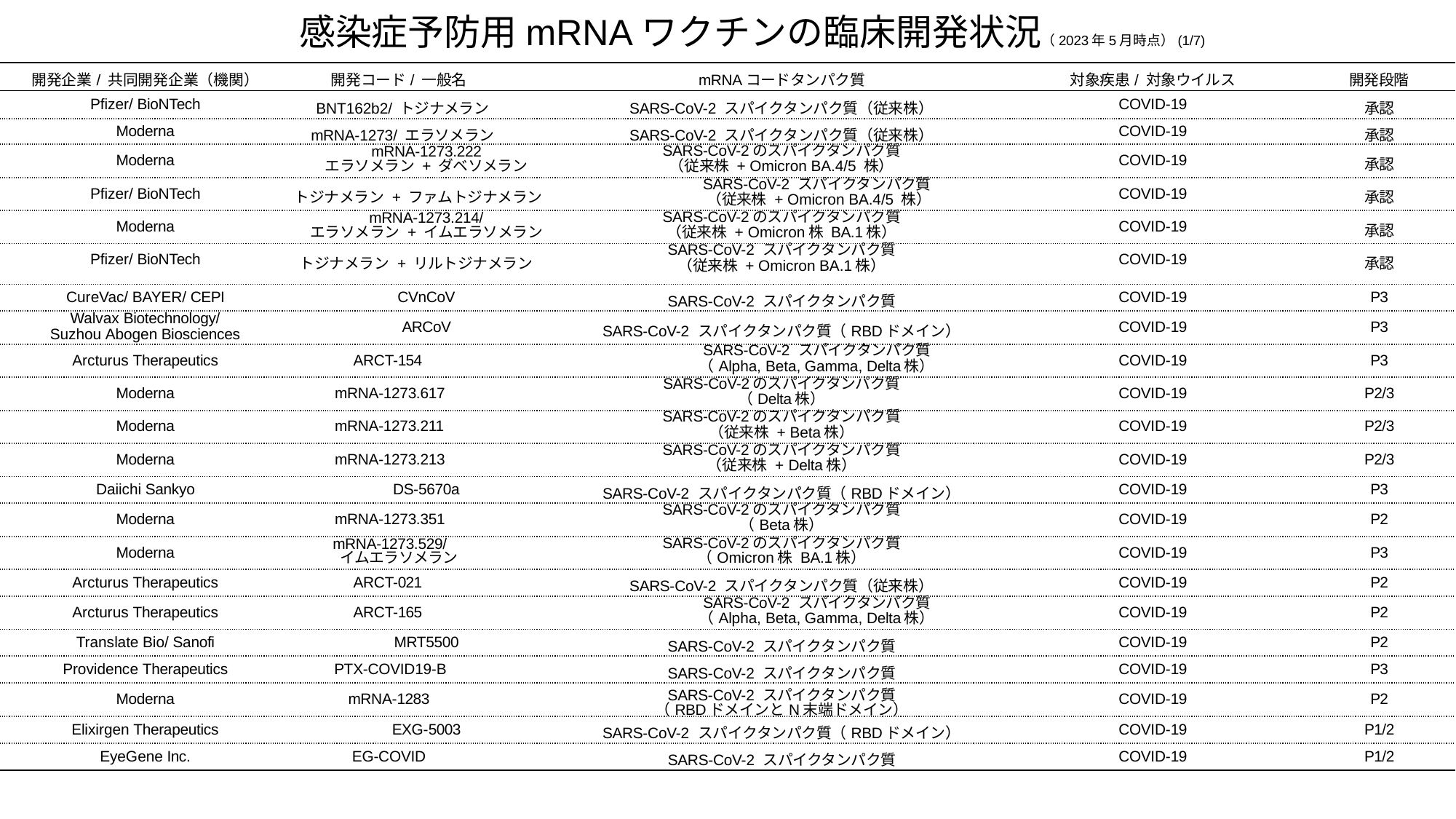

# 感染症予防用mRNAワクチンの臨床開発状況（2023年5月時点）(1/7)
| 開発企業/ 共同開発企業（機関） | 開発コード/ 一般名 | mRNAコードタンパク質 | 対象疾患/ 対象ウイルス | 開発段階 |
| --- | --- | --- | --- | --- |
| Pfizer/ BioNTech | BNT162b2/ トジナメラン | SARS-CoV-2 スパイクタンパク質（従来株） | COVID-19 | 承認 |
| Moderna | mRNA-1273/ エラソメラン | SARS-CoV-2 スパイクタンパク質（従来株） | COVID-19 | 承認 |
| Moderna | mRNA-1273.222 エラソメラン + ダベソメラン | SARS-CoV-2のスパイクタンパク質 （従来株 + Omicron BA.4/5 株） | COVID-19 | 承認 |
| Pfizer/ BioNTech | トジナメラン + ファムトジナメラン | SARS-CoV-2 スパイクタンパク質 （従来株 + Omicron BA.4/5 株） | COVID-19 | 承認 |
| Moderna | mRNA-1273.214/ エラソメラン + イムエラソメラン | SARS-CoV-2のスパイクタンパク質 （従来株 + Omicron株 BA.1株） | COVID-19 | 承認 |
| Pfizer/ BioNTech | トジナメラン + リルトジナメラン | SARS-CoV-2 スパイクタンパク質 （従来株 + Omicron BA.1株） | COVID-19 | 承認 |
| CureVac/ BAYER/ CEPI | CVnCoV | SARS-CoV-2 スパイクタンパク質 | COVID-19 | P3 |
| Walvax Biotechnology/ Suzhou Abogen Biosciences | ARCoV | SARS-CoV-2 スパイクタンパク質（RBDドメイン） | COVID-19 | P3 |
| Arcturus Therapeutics | ARCT-154 | SARS-CoV-2 スパイクタンパク質 （Alpha, Beta, Gamma, Delta株） | COVID-19 | P3 |
| Moderna | mRNA-1273.617 | SARS-CoV-2のスパイクタンパク質 （Delta株） | COVID-19 | P2/3 |
| Moderna | mRNA-1273.211 | SARS-CoV-2のスパイクタンパク質 （従来株 + Beta株） | COVID-19 | P2/3 |
| Moderna | mRNA-1273.213 | SARS-CoV-2のスパイクタンパク質 （従来株 + Delta株） | COVID-19 | P2/3 |
| Daiichi Sankyo | DS-5670a | SARS-CoV-2 スパイクタンパク質（RBDドメイン） | COVID-19 | P3 |
| Moderna | mRNA-1273.351 | SARS-CoV-2のスパイクタンパク質 （Beta株） | COVID-19 | P2 |
| Moderna | mRNA-1273.529/ イムエラソメラン | SARS-CoV-2のスパイクタンパク質 （Omicron株 BA.1株） | COVID-19 | P3 |
| Arcturus Therapeutics | ARCT-021 | SARS-CoV-2 スパイクタンパク質（従来株） | COVID-19 | P2 |
| Arcturus Therapeutics | ARCT-165 | SARS-CoV-2 スパイクタンパク質 （Alpha, Beta, Gamma, Delta株） | COVID-19 | P2 |
| Translate Bio/ Sanofi | MRT5500 | SARS-CoV-2 スパイクタンパク質 | COVID-19 | P2 |
| Providence Therapeutics | PTX-COVID19-B | SARS-CoV-2 スパイクタンパク質 | COVID-19 | P3 |
| Moderna | mRNA-1283 | SARS-CoV-2 スパイクタンパク質 （RBDドメインとN末端ドメイン） | COVID-19 | P2 |
| Elixirgen Therapeutics | EXG-5003 | SARS-CoV-2 スパイクタンパク質（RBDドメイン） | COVID-19 | P1/2 |
| EyeGene Inc. | EG-COVID | SARS-CoV-2 スパイクタンパク質 | COVID-19 | P1/2 |